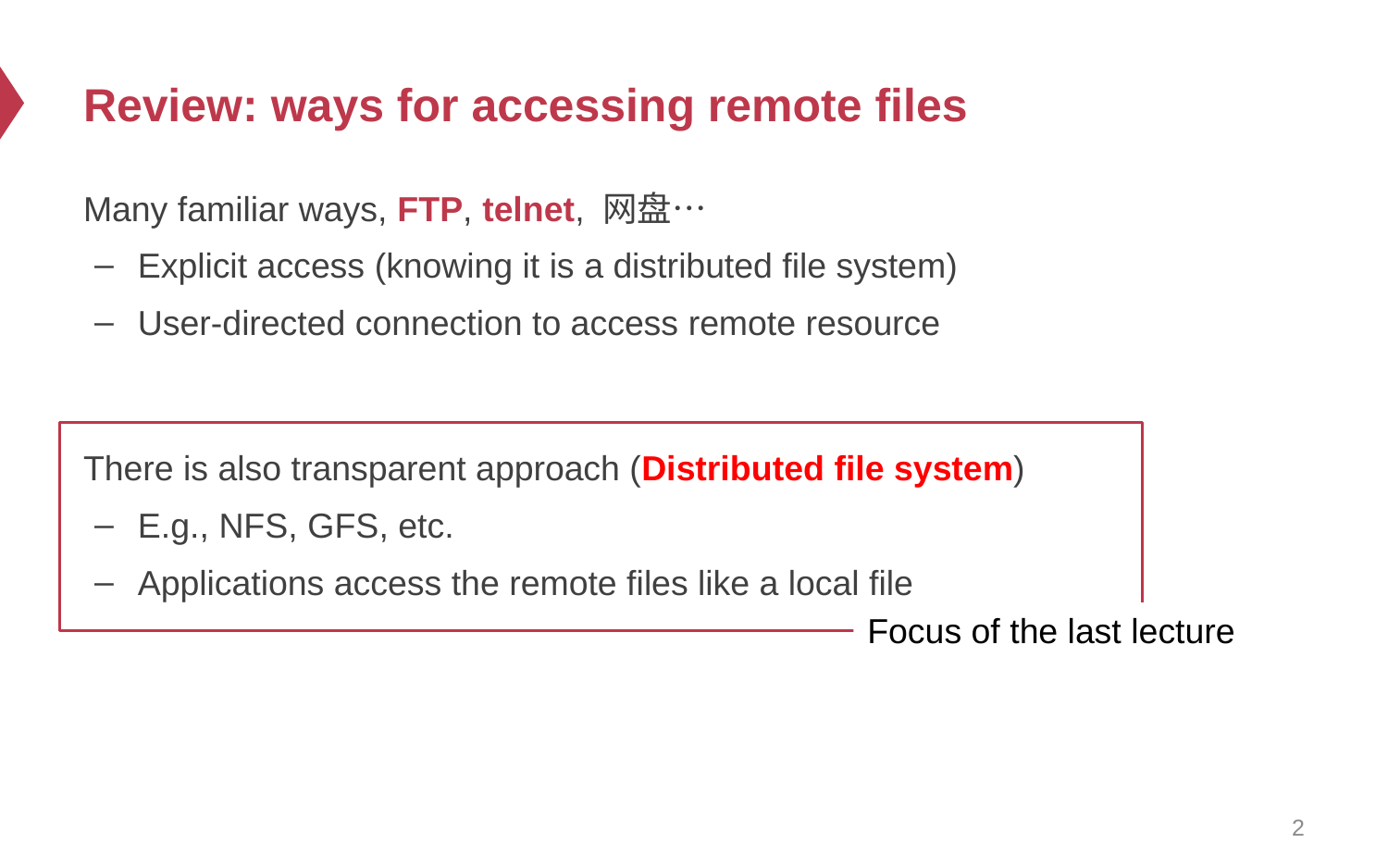

# Review: ways for accessing remote files
Many familiar ways, FTP, telnet, 网盘…
Explicit access (knowing it is a distributed file system)
User-directed connection to access remote resource

There is also transparent approach (Distributed file system)
E.g., NFS, GFS, etc.
Applications access the remote files like a local file

Focus of the last lecture
2